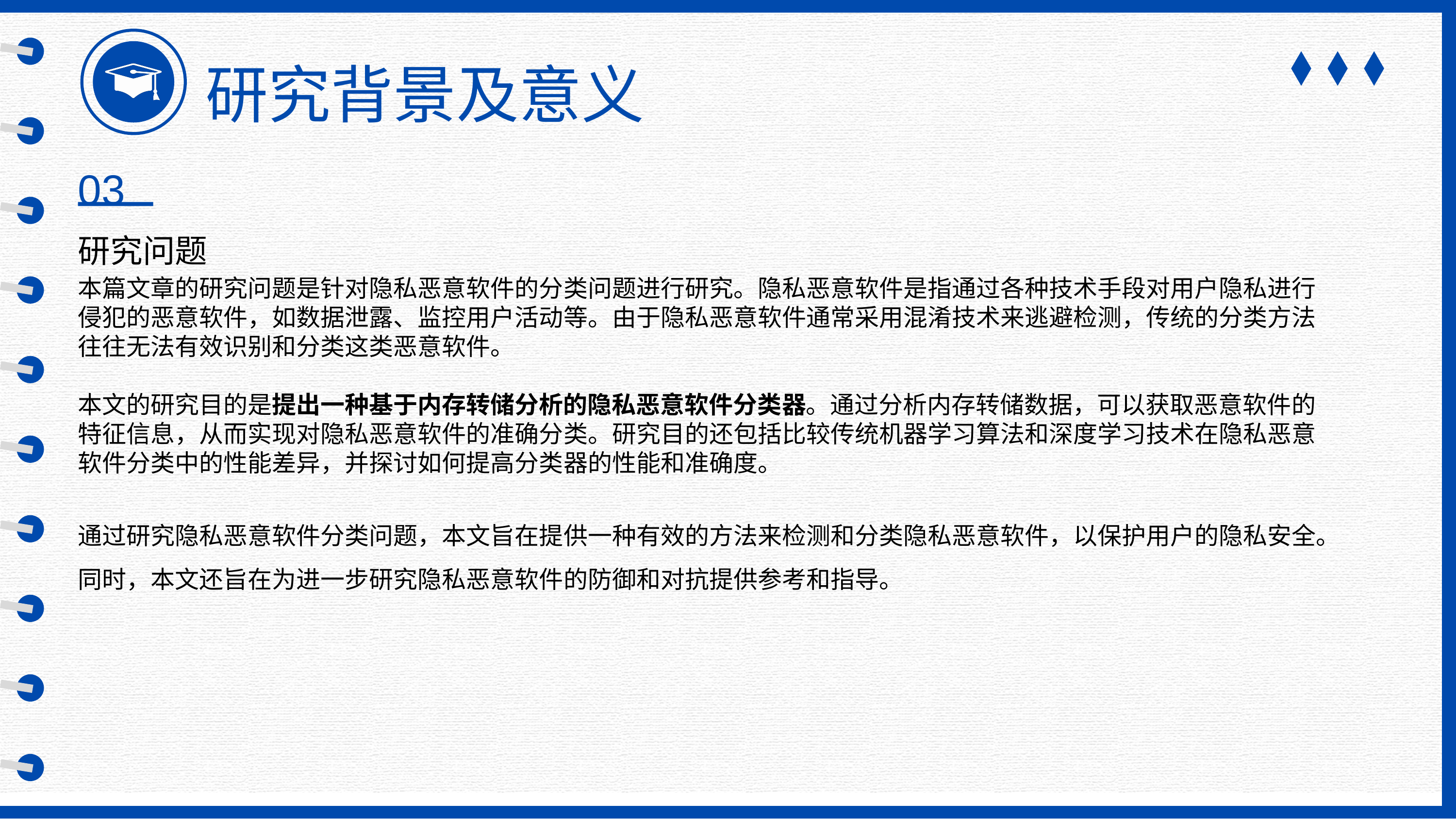

研究背景及意义

03

研究问题
本篇文章的研究问题是针对隐私恶意软件的分类问题进行研究。隐私恶意软件是指通过各种技术手段对用户隐私进行侵犯的恶意软件，如数据泄露、监控用户活动等。由于隐私恶意软件通常采用混淆技术来逃避检测，传统的分类方法往往无法有效识别和分类这类恶意软件。

本文的研究目的是提出一种基于内存转储分析的隐私恶意软件分类器。通过分析内存转储数据，可以获取恶意软件的特征信息，从而实现对隐私恶意软件的准确分类。研究目的还包括比较传统机器学习算法和深度学习技术在隐私恶意软件分类中的性能差异，并探讨如何提高分类器的性能和准确度。

通过研究隐私恶意软件分类问题，本文旨在提供一种有效的方法来检测和分类隐私恶意软件，以保护用户的隐私安全。同时，本文还旨在为进一步研究隐私恶意软件的防御和对抗提供参考和指导。